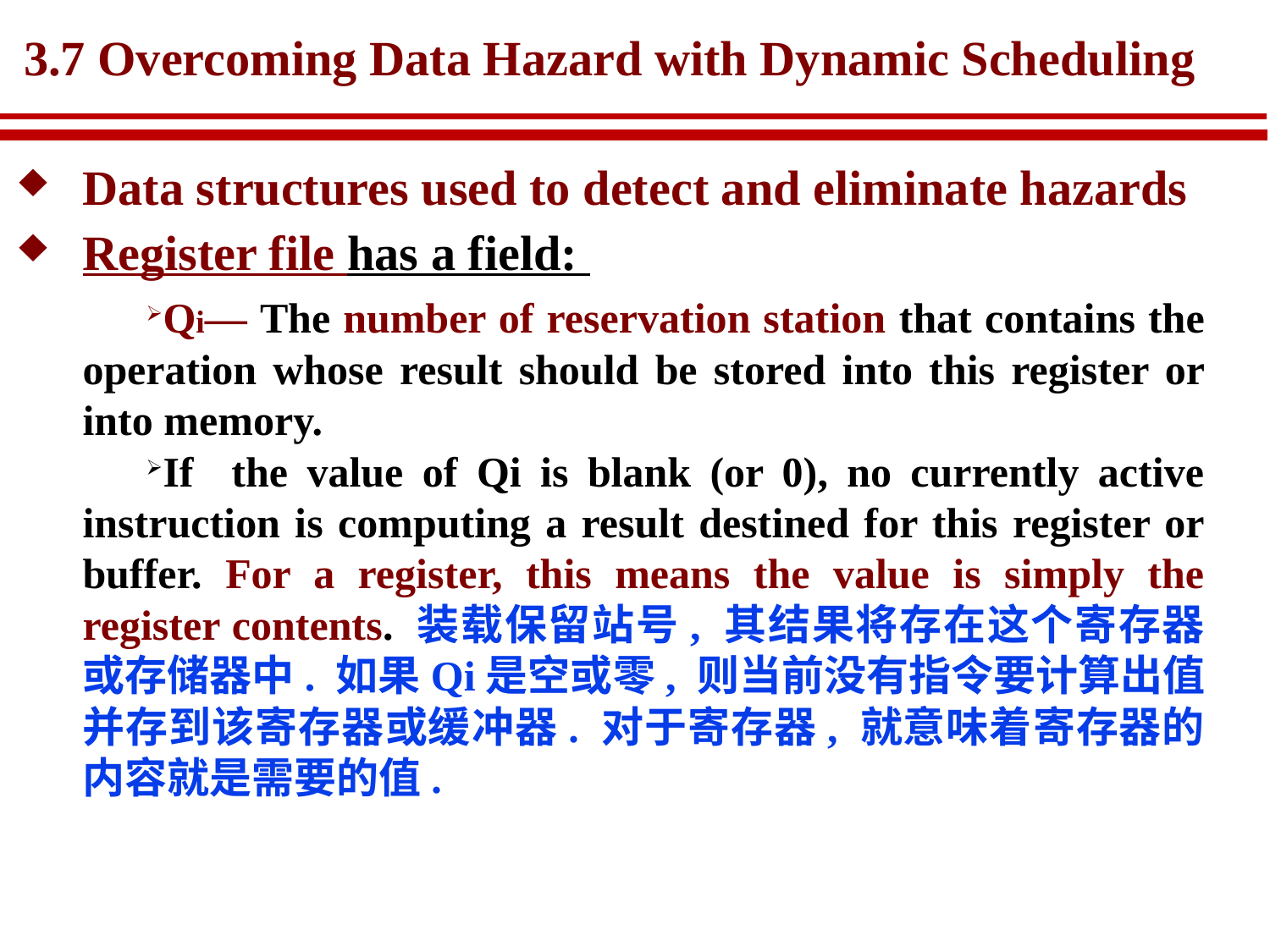

# 3.7 Overcoming Data Hazard with Dynamic Scheduling
Data structures used to detect and eliminate hazards
Register file has a field:
Qi— The number of reservation station that contains the operation whose result should be stored into this register or into memory.
If  the value of Qi is blank (or 0), no currently active instruction is computing a result destined for this register or buffer. For a register, this means the value is simply the register contents. 装载保留站号, 其结果将存在这个寄存器或存储器中. 如果Qi是空或零, 则当前没有指令要计算出值并存到该寄存器或缓冲器. 对于寄存器, 就意味着寄存器的内容就是需要的值.